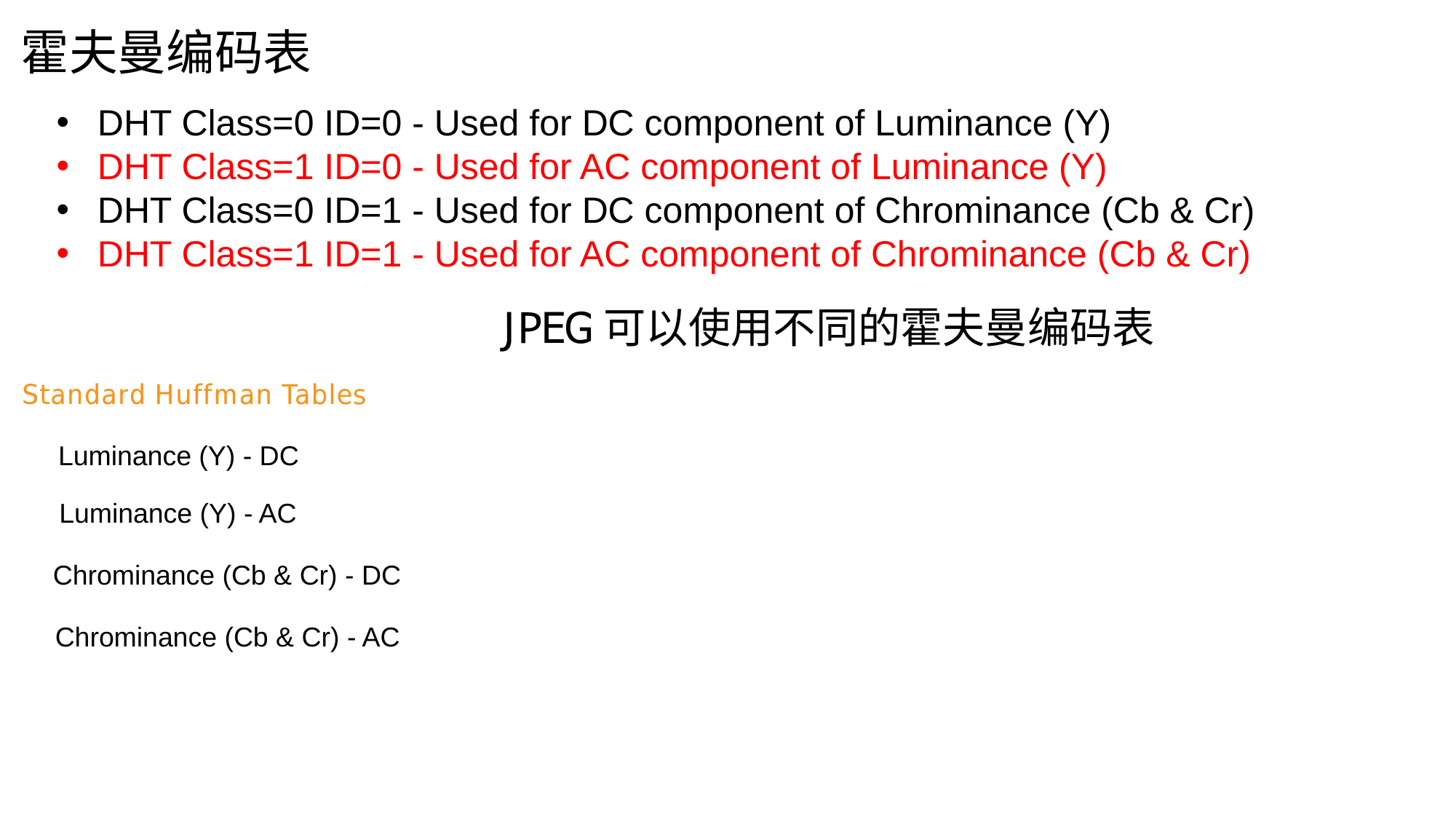

霍夫曼编码表
DHT Class=0 ID=0 - Used for DC component of Luminance (Y)
DHT Class=1 ID=0 - Used for AC component of Luminance (Y)
DHT Class=0 ID=1 - Used for DC component of Chrominance (Cb & Cr)
DHT Class=1 ID=1 - Used for AC component of Chrominance (Cb & Cr)
JPEG可以使用不同的霍夫曼编码表
Standard Huffman Tables
Luminance (Y) - DC
Luminance (Y) - AC
Chrominance (Cb & Cr) - DC
Chrominance (Cb & Cr) - AC